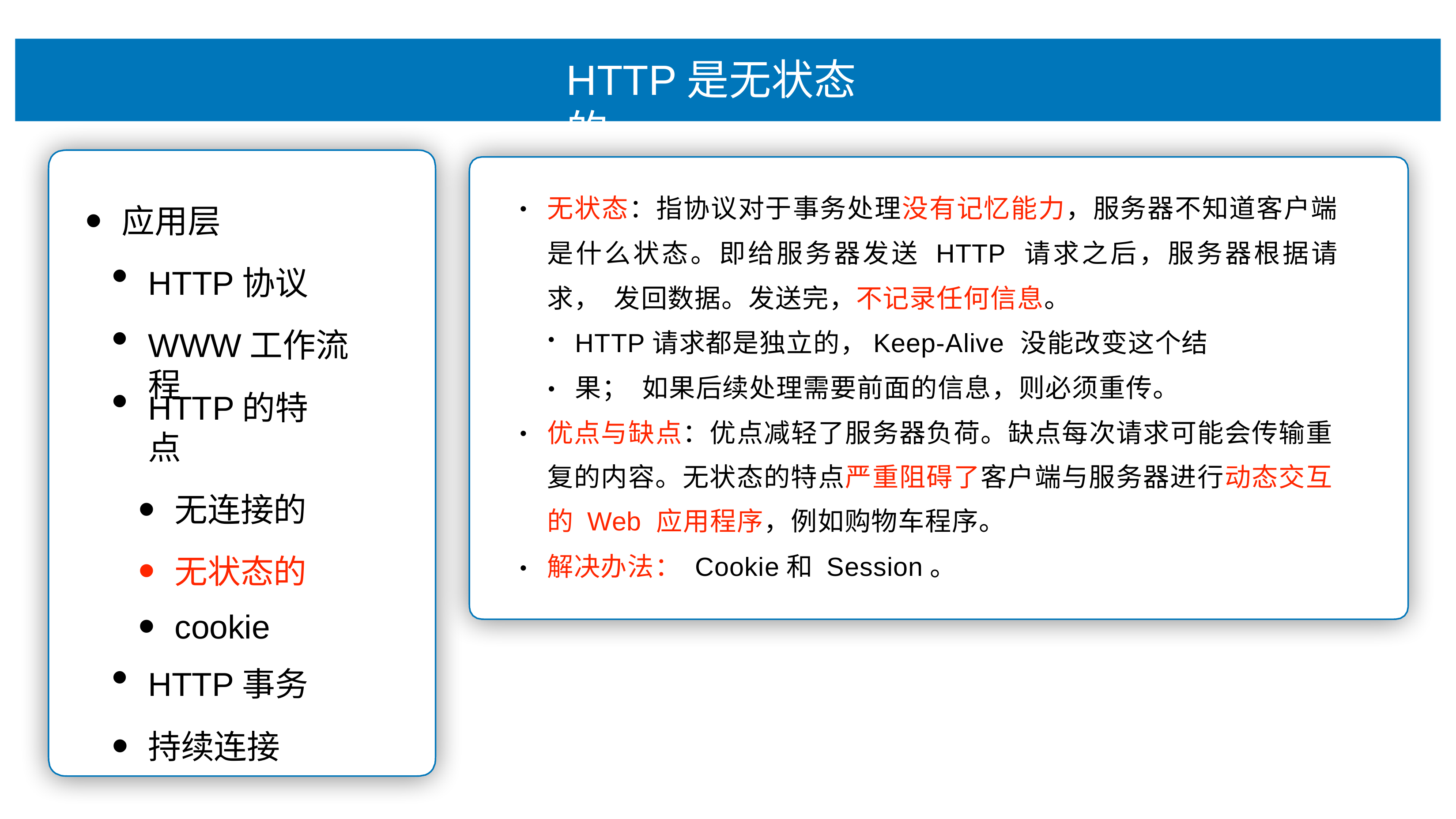

# HTTP是⽆状态的

⽆状态：指协议对于事务处理没有记忆能⼒，服务器不知道客户端 是什么状态。即给服务器发送 HTTP 请求之后，服务器根据请求，  发回数据。发送完，不记录任何信息。
应⽤层
HTTP协议
WWW⼯作流程
•
HTTP请求都是独⽴的，Keep-Alive 没能改变这个结果；  如果后续处理需要前⾯的信息，则必须重传。
•
HTTP的特点
⽆连接的
⽆状态的
cookie
HTTP事务
持续连接
优点与缺点：优点减轻了服务器负荷。缺点每次请求可能会传输重 复的内容。⽆状态的特点严重阻碍了客户端与服务器进⾏动态交互 的 Web 应⽤程序，例如购物⻋程序。
解决办法： Cookie和 Session。
•
•